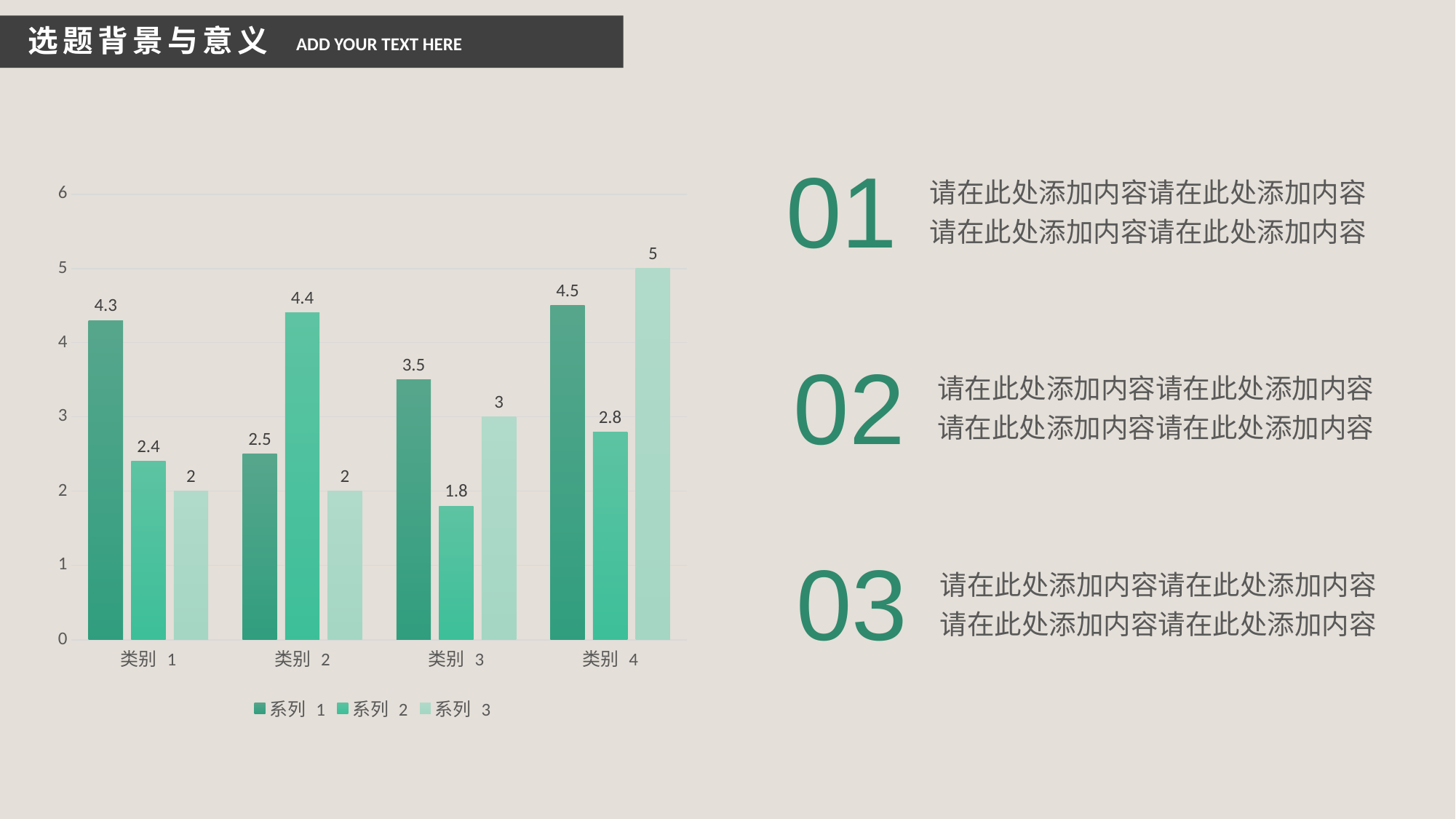

选题背景与意义
ADD YOUR TEXT HERE
01
请在此处添加内容请在此处添加内容请在此处添加内容请在此处添加内容

### Chart

| Category | 系列 1 | 系列 2 | 系列 3 |
|---|---|---|---|
| 类别 1 | 4.3 | 2.4 | 2.0 |
| 类别 2 | 2.5 | 4.4 | 2.0 |
| 类别 3 | 3.5 | 1.8 | 3.0 |
| 类别 4 | 4.5 | 2.8 | 5.0 |
02
请在此处添加内容请在此处添加内容请在此处添加内容请在此处添加内容
03
请在此处添加内容请在此处添加内容请在此处添加内容请在此处添加内容